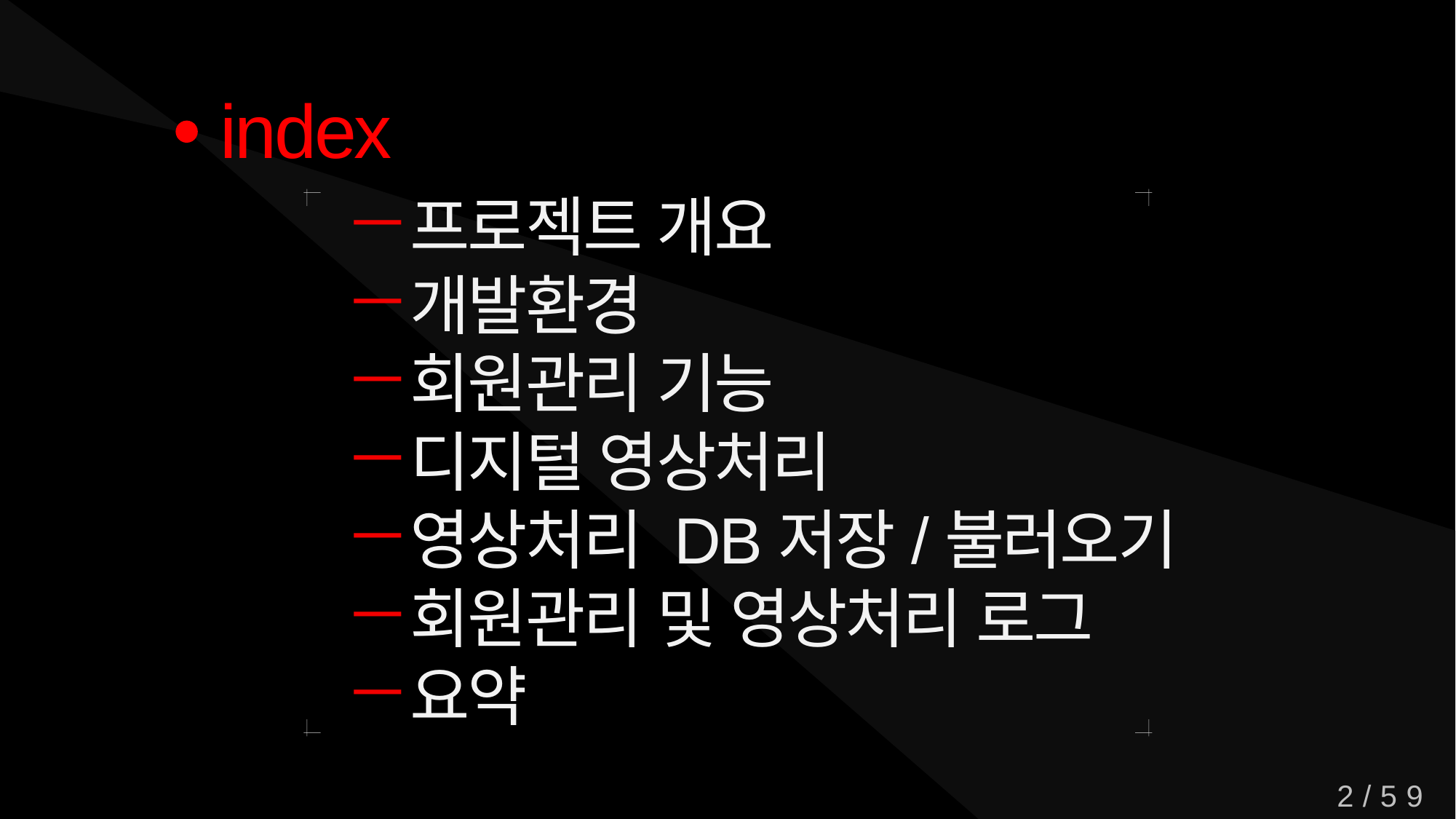

index

프로젝트 개요
개발환경
회원관리 기능
디지털 영상처리
영상처리 DB저장/불러오기
회원관리 및 영상처리 로그
요약
2/59